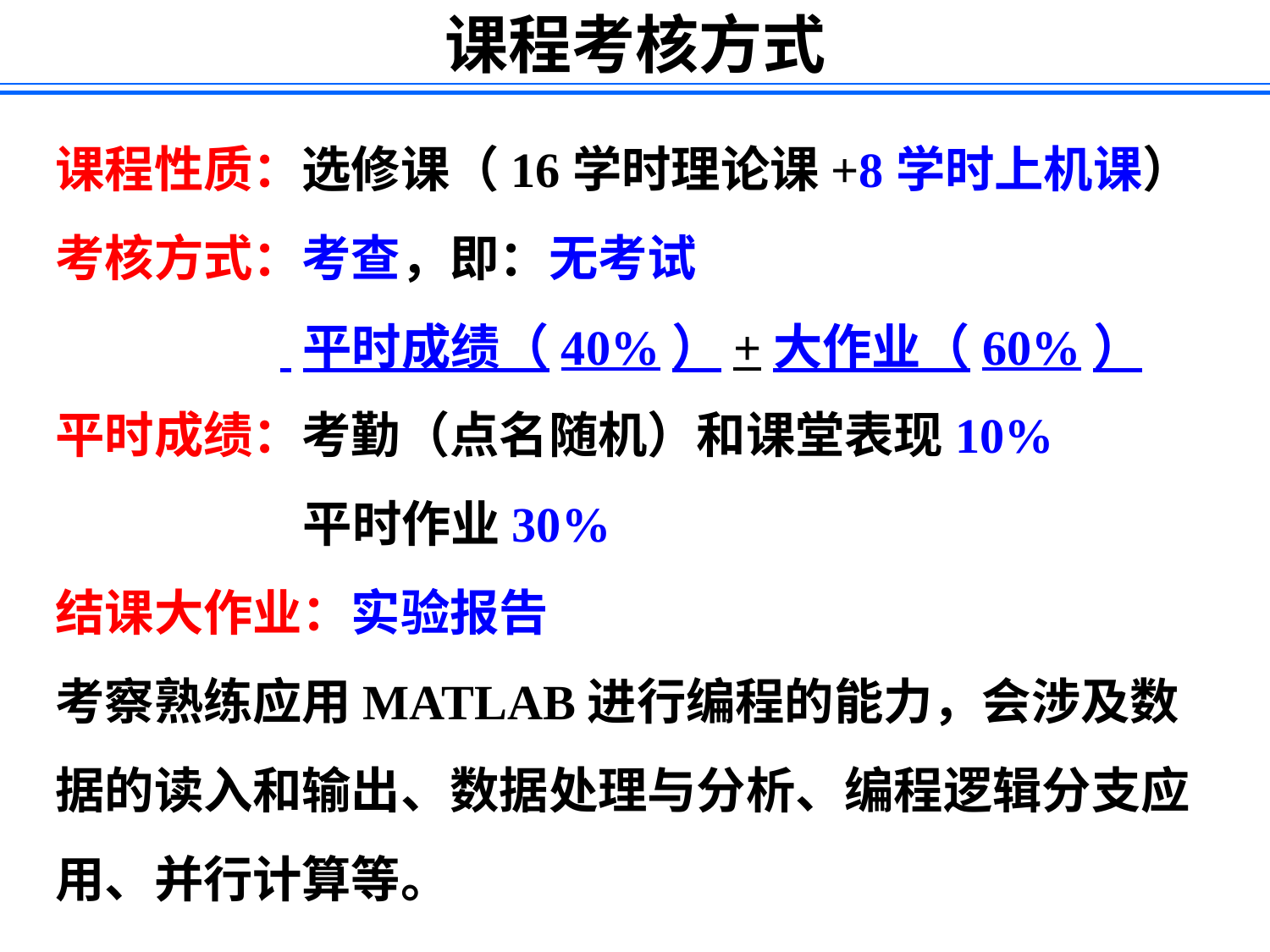

课程考核方式

课程性质：选修课（16学时理论课+8学时上机课）
考核方式：考查，即：无考试
                     平时成绩（40%）+大作业（60%）
平时成绩：考勤（点名随机）和课堂表现10%
                     平时作业30%
结课大作业：实验报告
考察熟练应用MATLAB进行编程的能力，会涉及数据的读入和输出、数据处理与分析、编程逻辑分支应用、并行计算等。